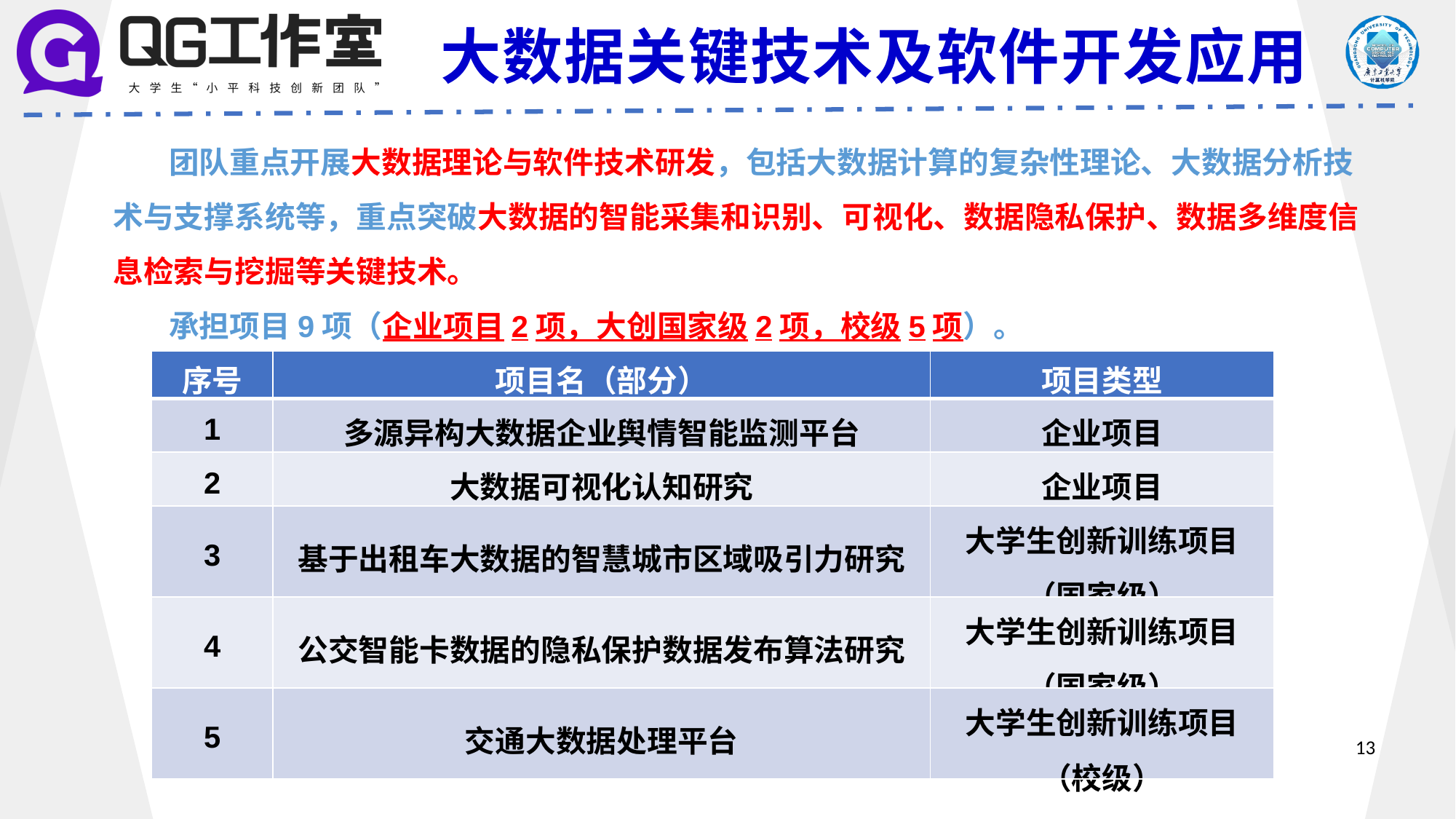

大数据关键技术及软件开发应用
       团队重点开展大数据理论与软件技术研发，包括大数据计算的复杂性理论、大数据分析技术与支撑系统等，重点突破大数据的智能采集和识别、可视化、数据隐私保护、数据多维度信息检索与挖掘等关键技术。
       承担项目9项（企业项目2项，大创国家级2项，校级5项）。

| 序号 | 项目名（部分） | 项目类型 |
| --- | --- | --- |
| 1 | 多源异构大数据企业舆情智能监测平台 | 企业项目 |
| 2 | 大数据可视化认知研究 | 企业项目 |
| 3 | 基于出租车大数据的智慧城市区域吸引力研究 | 大学生创新训练项目（国家级） |
| 4 | 公交智能卡数据的隐私保护数据发布算法研究 | 大学生创新训练项目（国家级） |
| 5 | 交通大数据处理平台 | 大学生创新训练项目（校级） |
大数据